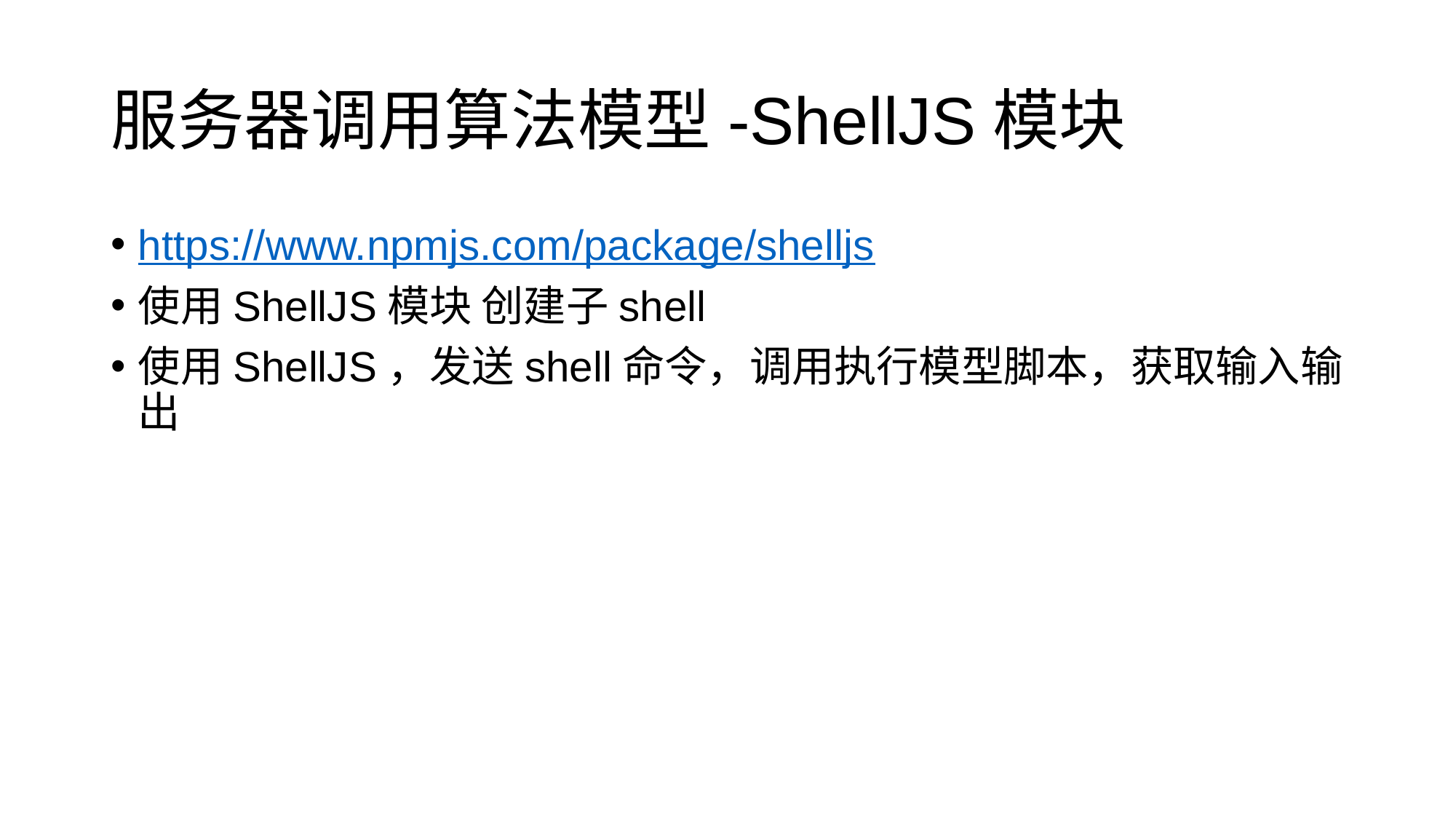

# 服务器调用算法模型-ShellJS模块
https://www.npmjs.com/package/shelljs
使用ShellJS模块 创建子shell
使用ShellJS，发送shell命令，调用执行模型脚本，获取输入输出